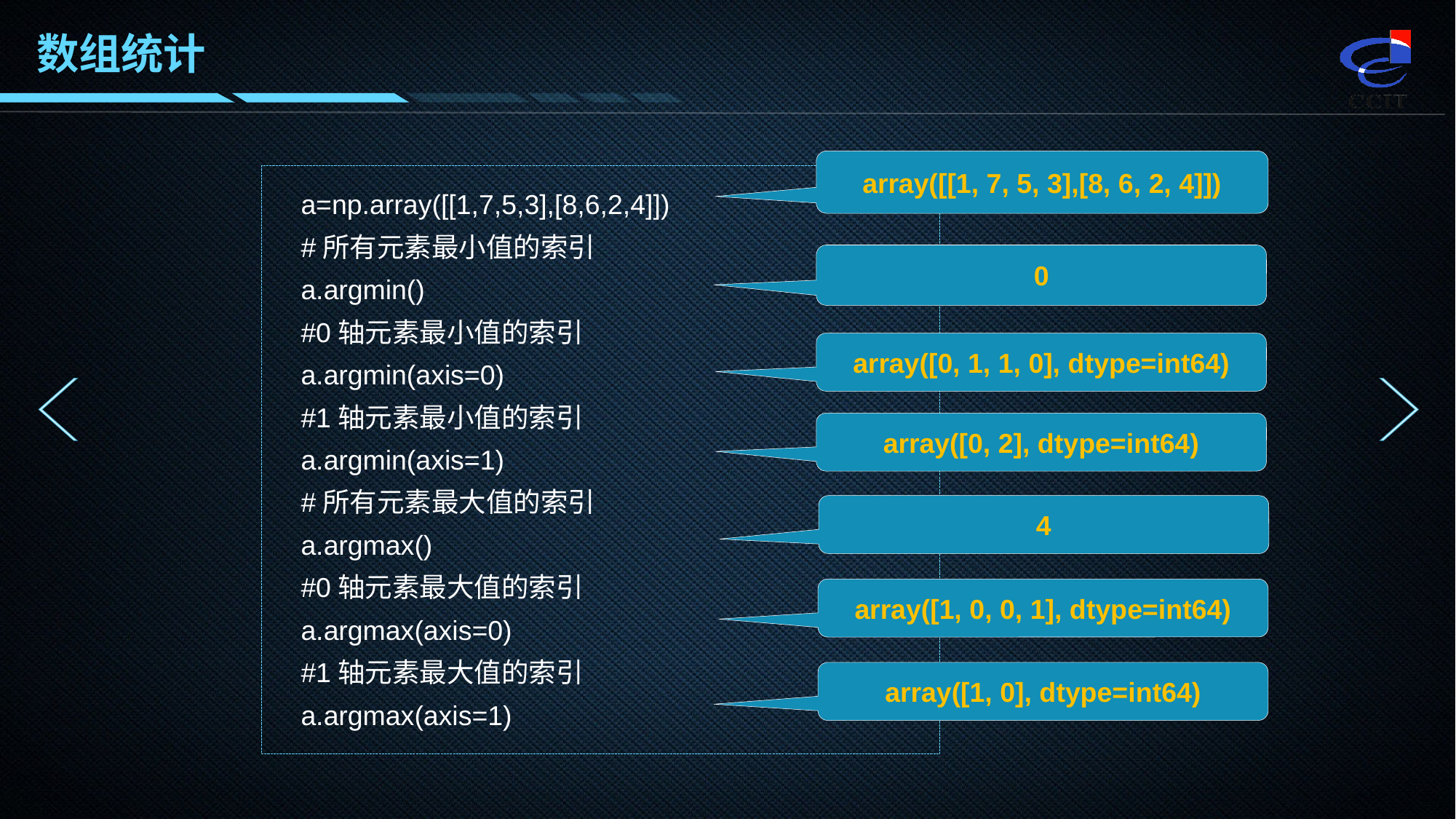

数组统计

array([[1, 7, 5, 3],[8, 6, 2, 4]])

a=np.array([[1,7,5,3],[8,6,2,4]])
#所有元素最小值的索引
a.argmin()
#0轴元素最小值的索引
a.argmin(axis=0)
#1轴元素最小值的索引
a.argmin(axis=1)
#所有元素最大值的索引
a.argmax()
#0轴元素最大值的索引
a.argmax(axis=0)
#1轴元素最大值的索引
a.argmax(axis=1)
0
array([0, 1, 1, 0], dtype=int64)
array([0, 2], dtype=int64)
4
array([1, 0, 0, 1], dtype=int64)
array([1, 0], dtype=int64)